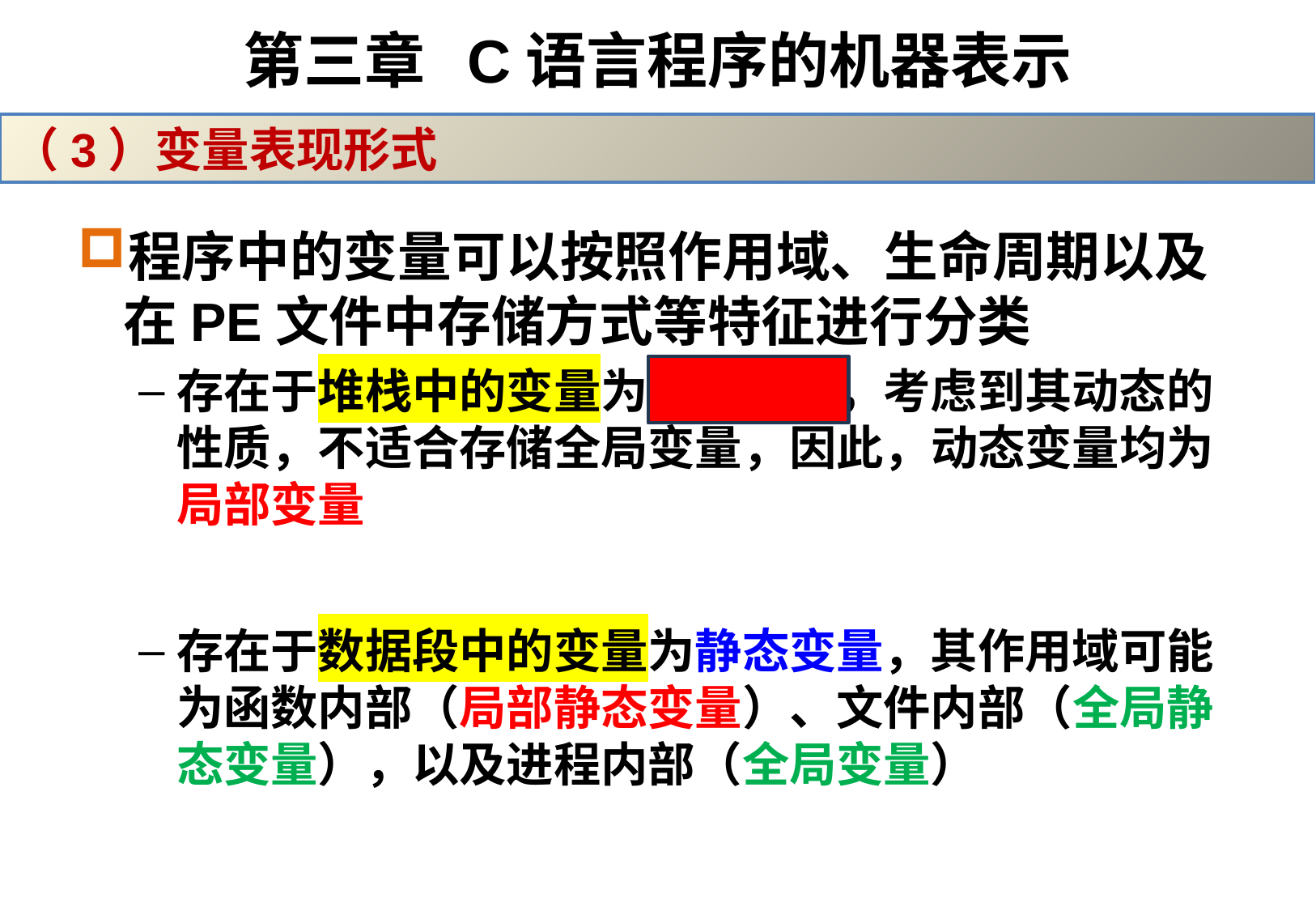

# 第三章  C语言程序的机器表示
（3）变量表现形式
程序中的变量可以按照作用域、生命周期以及在PE文件中存储方式等特征进行分类
存在于堆栈中的变量为动态变量，考虑到其动态的性质，不适合存储全局变量，因此，动态变量均为局部变量

存在于数据段中的变量为静态变量，其作用域可能为函数内部（局部静态变量）、文件内部（全局静态变量），以及进程内部（全局变量）